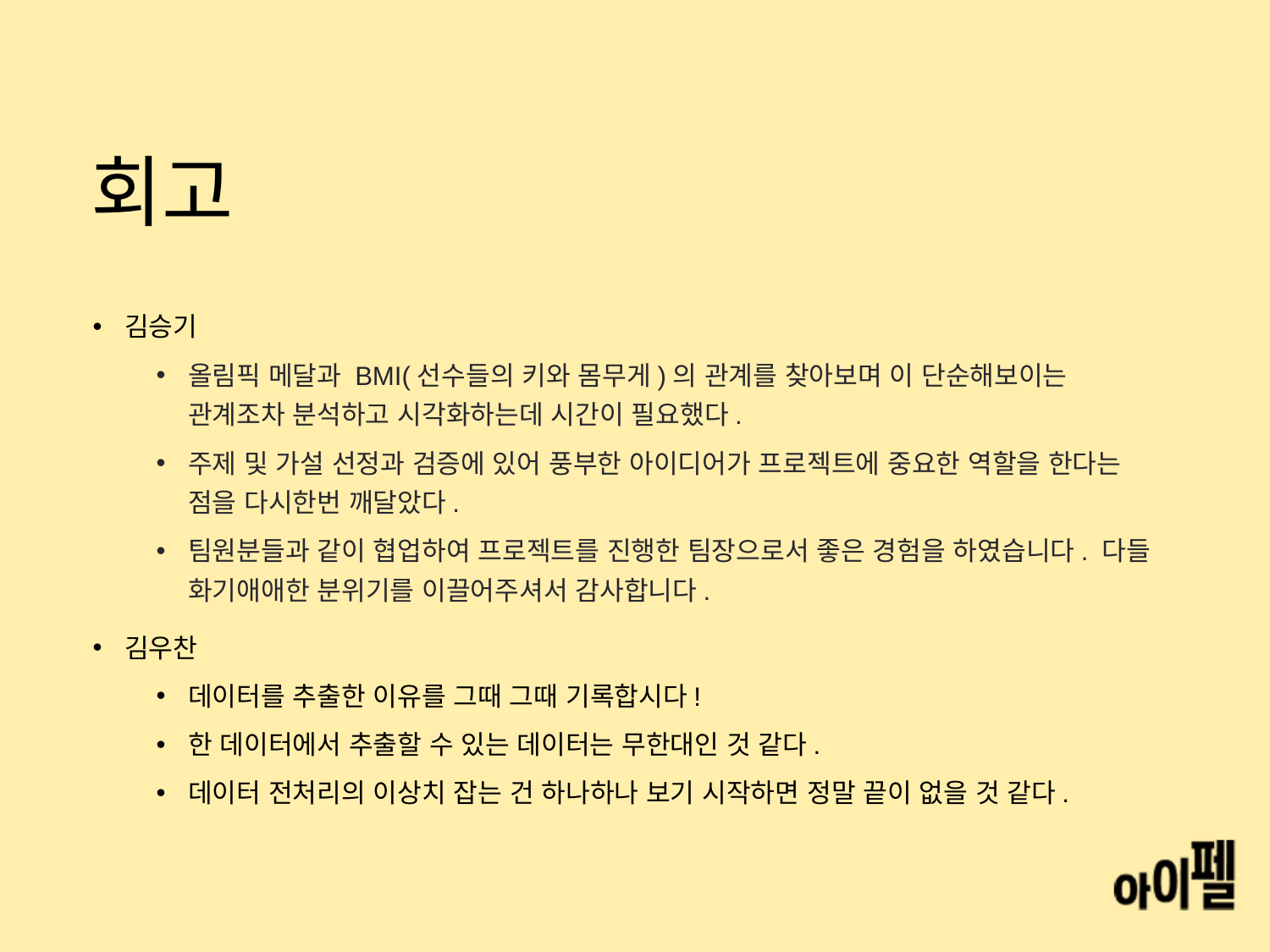

# 회고
김승기
올림픽 메달과 BMI(선수들의 키와 몸무게)의 관계를 찾아보며 이 단순해보이는 관계조차 분석하고 시각화하는데 시간이 필요했다.
주제 및 가설 선정과 검증에 있어 풍부한 아이디어가 프로젝트에 중요한 역할을 한다는 점을 다시한번 깨달았다.
팀원분들과 같이 협업하여 프로젝트를 진행한 팀장으로서 좋은 경험을 하였습니다. 다들 화기애애한 분위기를 이끌어주셔서 감사합니다.
김우찬
데이터를 추출한 이유를 그때 그때 기록합시다!
한 데이터에서 추출할 수 있는 데이터는 무한대인 것 같다.
데이터 전처리의 이상치 잡는 건 하나하나 보기 시작하면 정말 끝이 없을 것 같다.